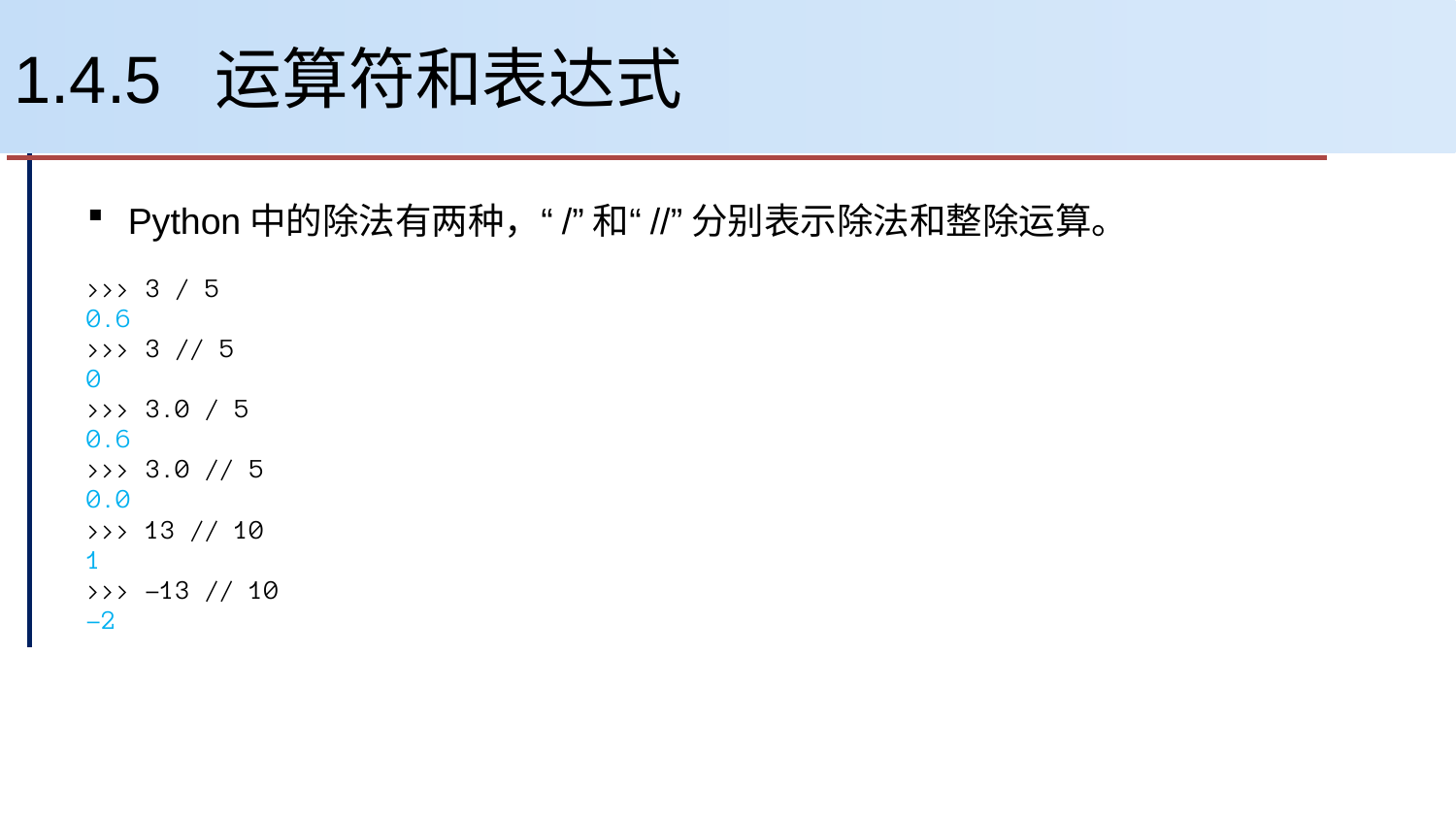

# 1.4.5  运算符和表达式
Python中的除法有两种，“/”和“//”分别表示除法和整除运算。

>>> 3 / 5
0.6
>>> 3 // 5
0
>>> 3.0 / 5
0.6
>>> 3.0 // 5
0.0
>>> 13 // 10
1
>>> -13 // 10
-2